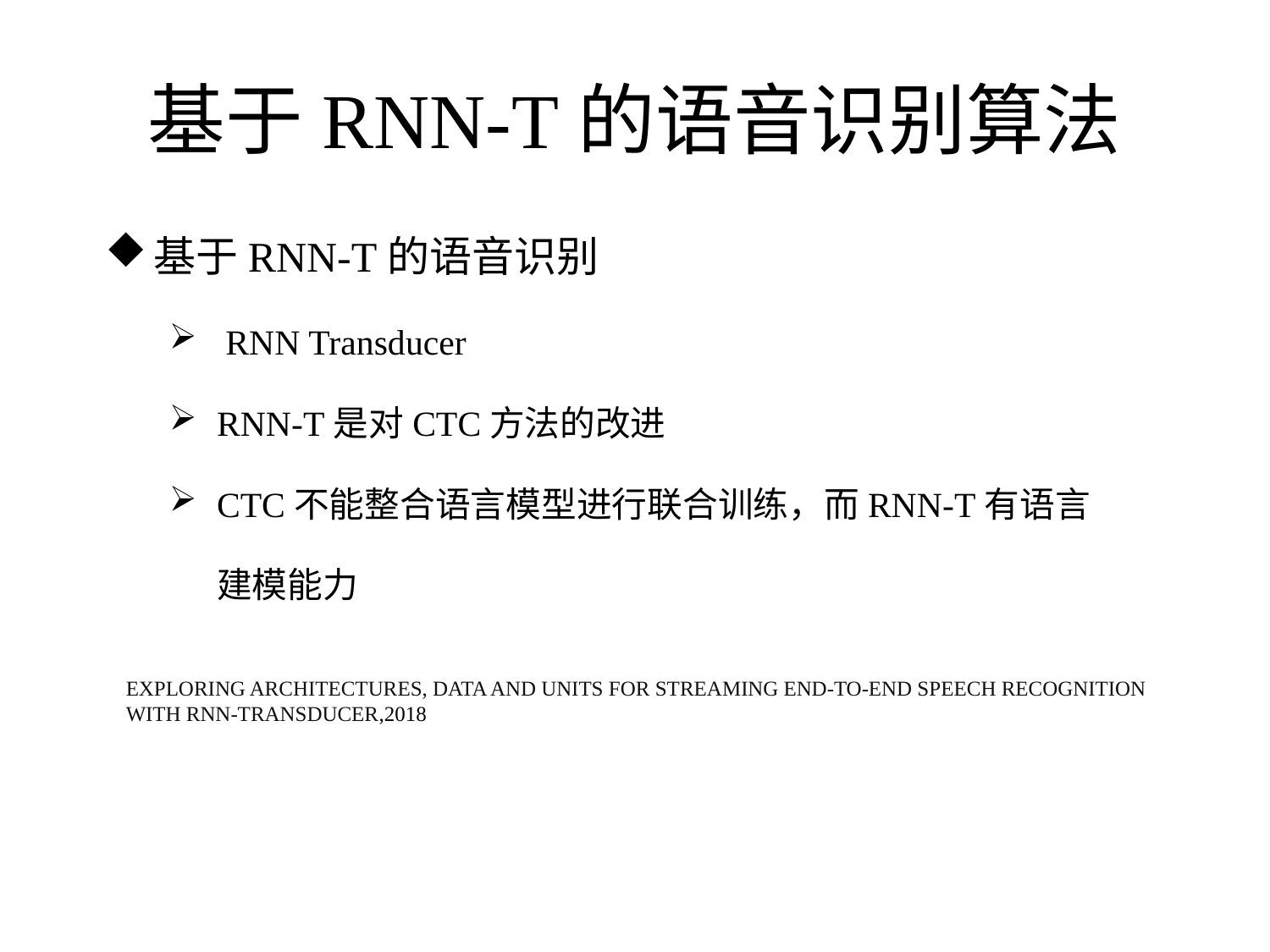

# 基于RNN-T的语音识别算法
基于RNN-T的语音识别
 RNN Transducer
RNN-T是对CTC方法的改进
CTC不能整合语言模型进行联合训练，而RNN-T有语言
     建模能力

EXPLORING ARCHITECTURES, DATA AND UNITS FOR STREAMING END-TO-END SPEECH RECOGNITION WITH RNN-TRANSDUCER,2018